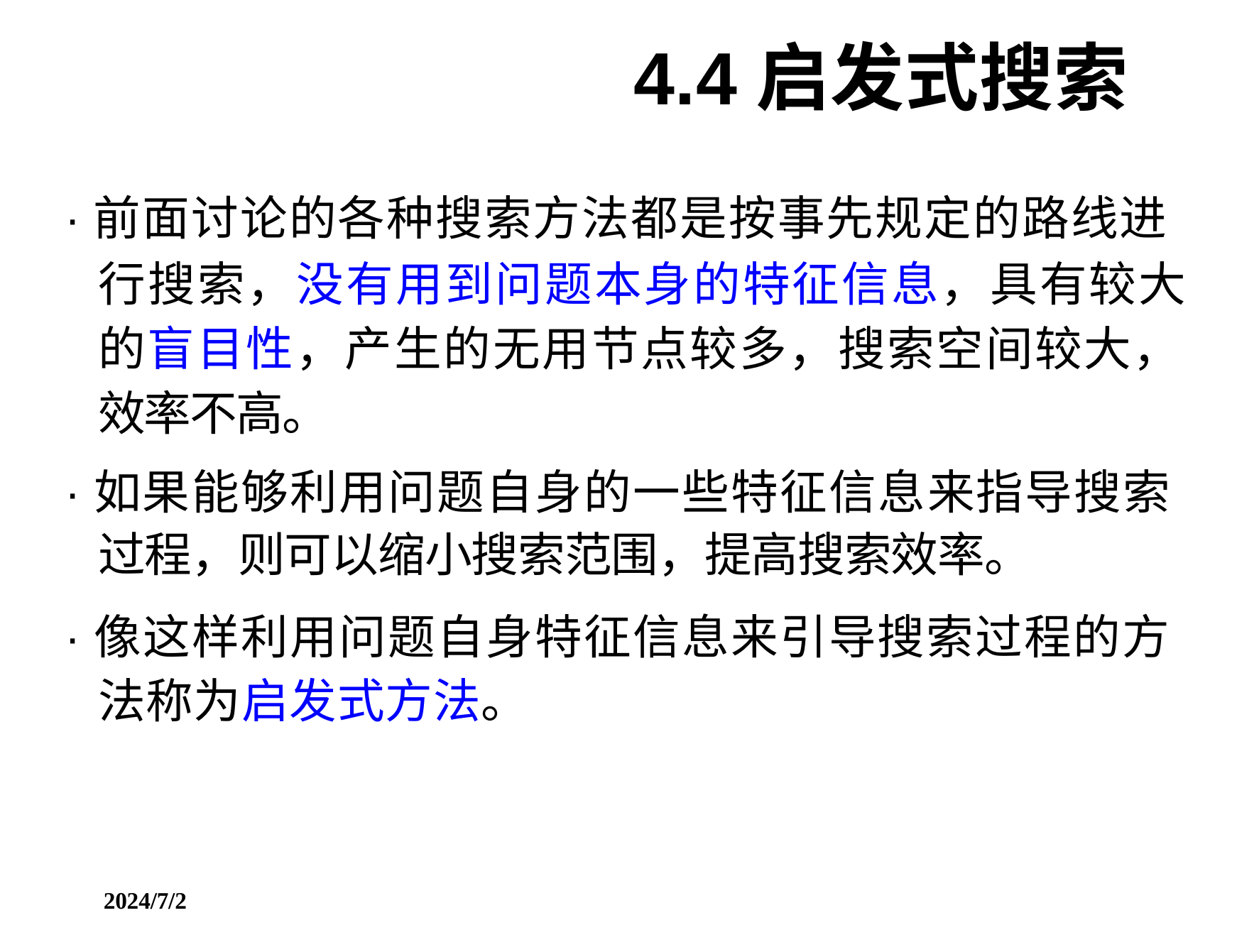

4.4启发式搜索

·前面讨论的各种搜索方法都是按事先规定的路线进
行搜索，没有用到问题本身的特征信息，具有较大 的盲目性，产生的无用节点较多，搜索空间较大， 效率不高。
·如果能够利用问题自身的一些特征信息来指导搜索
过程，则可以缩小搜索范围，提高搜索效率。

·像这样利用问题自身特征信息来引导搜索过程的方
法称为启发式方法。

2024/7/2